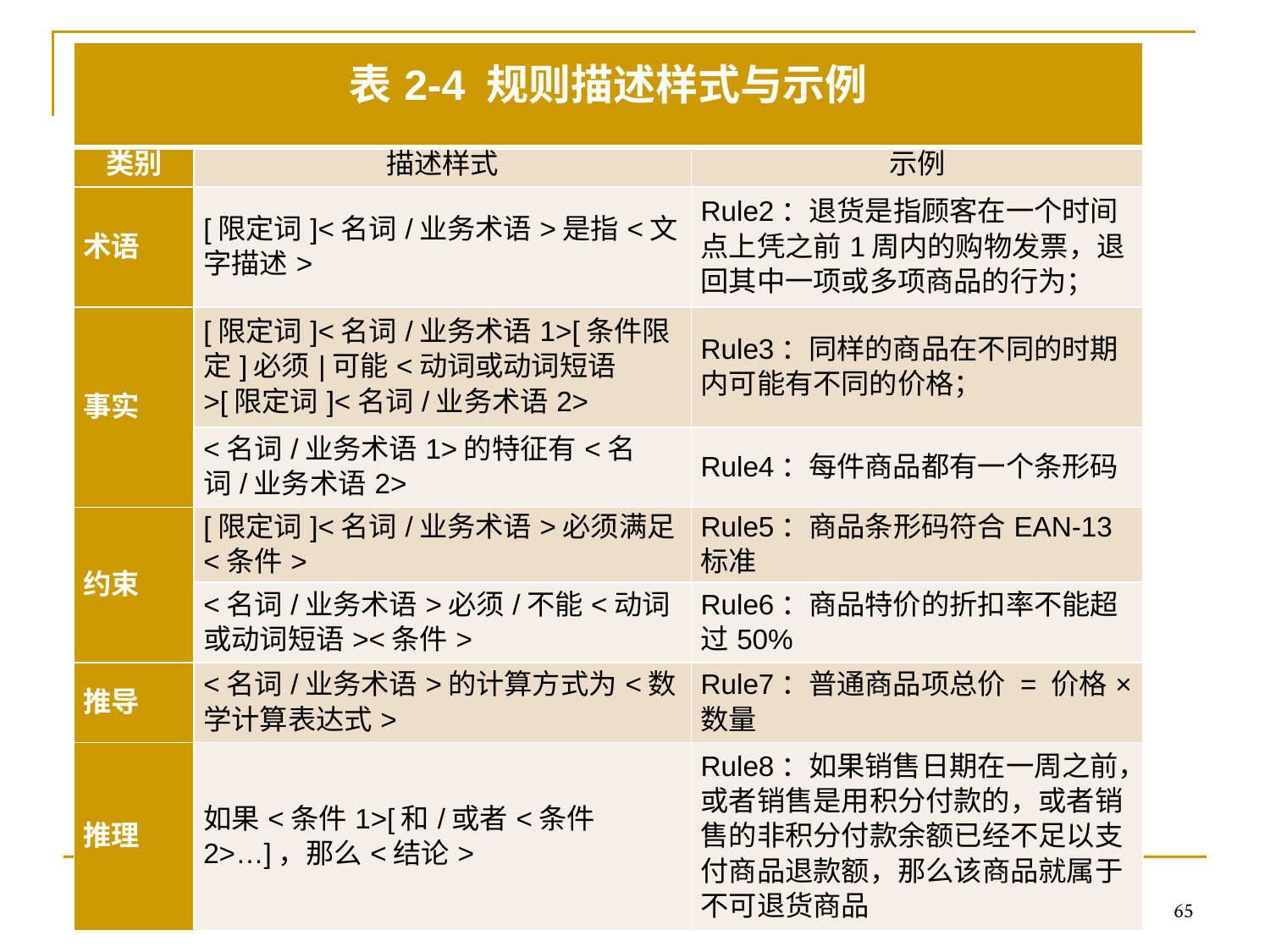

#
| 表2-4 规则描述样式与示例 |  |  |
| --- | --- | --- |
| 类别 | 描述样式 | 示例 |
| 术语 | [限定词]<名词/业务术语>是指<文字描述> | Rule2：退货是指顾客在一个时间点上凭之前1周内的购物发票，退回其中一项或多项商品的行为； |
| 事实 | [限定词]<名词/业务术语1>[条件限定]必须|可能<动词或动词短语>[限定词]<名词/业务术语2> | Rule3：同样的商品在不同的时期内可能有不同的价格； |
|  | <名词/业务术语1>的特征有<名词/业务术语2> | Rule4：每件商品都有一个条形码 |
| 约束 | [限定词]<名词/业务术语>必须满足<条件> | Rule5：商品条形码符合EAN-13标准 |
|  | <名词/业务术语>必须/不能<动词或动词短语><条件> | Rule6：商品特价的折扣率不能超过50% |
| 推导 | <名词/业务术语>的计算方式为<数学计算表达式> | Rule7：普通商品项总价 = 价格×数量 |
| 推理 | 如果<条件1>[和/或者<条件2>…]，那么<结论> | Rule8：如果销售日期在一周之前，或者销售是用积分付款的，或者销售的非积分付款余额已经不足以支付商品退款额，那么该商品就属于不可退货商品 |
65